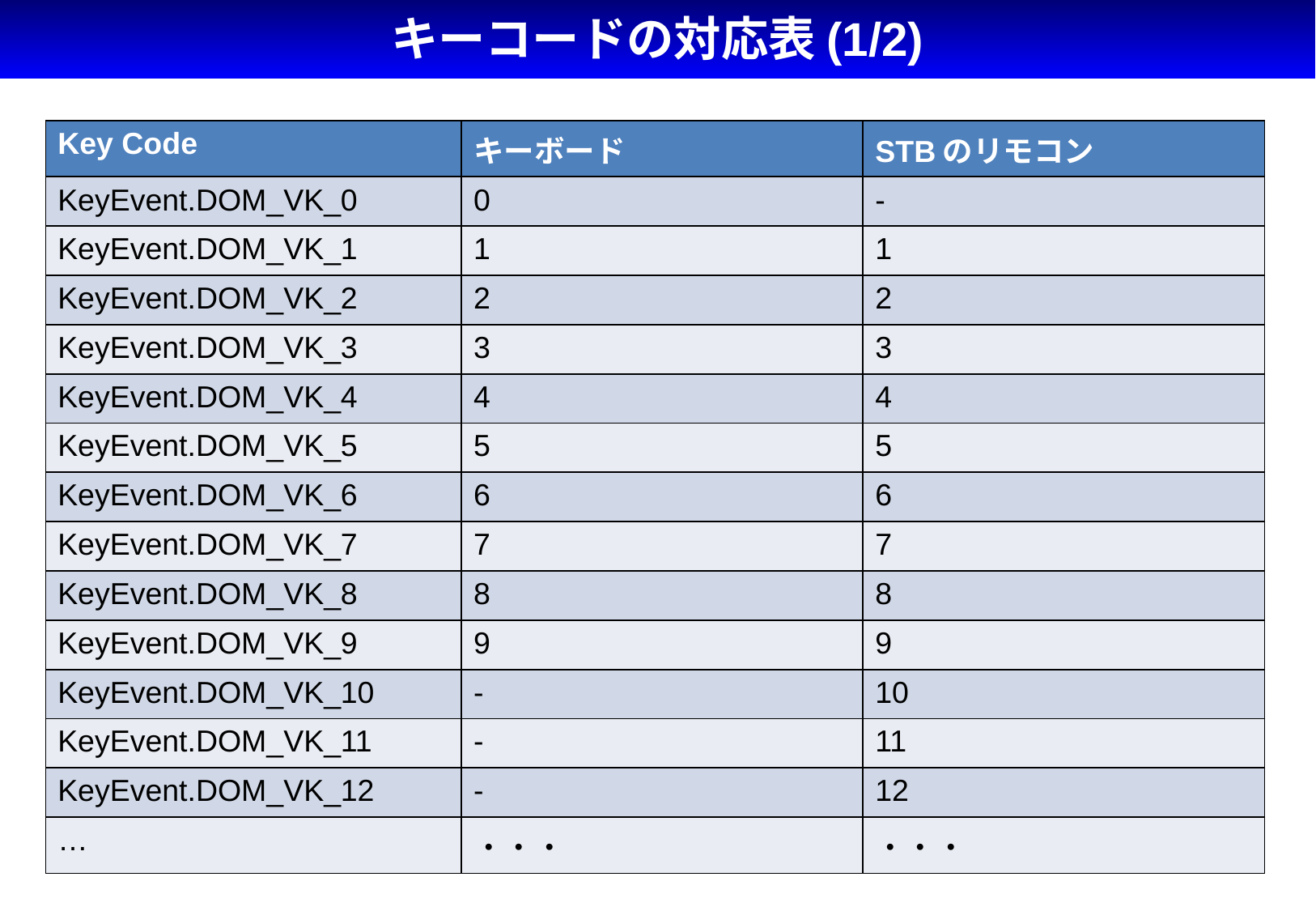

# キーコードの対応表(1/2)
| Key Code | キーボード | STBのリモコン |
| --- | --- | --- |
| KeyEvent.DOM\_VK\_0 | 0 | - |
| KeyEvent.DOM\_VK\_1 | 1 | 1 |
| KeyEvent.DOM\_VK\_2 | 2 | 2 |
| KeyEvent.DOM\_VK\_3 | 3 | 3 |
| KeyEvent.DOM\_VK\_4 | 4 | 4 |
| KeyEvent.DOM\_VK\_5 | 5 | 5 |
| KeyEvent.DOM\_VK\_6 | 6 | 6 |
| KeyEvent.DOM\_VK\_7 | 7 | 7 |
| KeyEvent.DOM\_VK\_8 | 8 | 8 |
| KeyEvent.DOM\_VK\_9 | 9 | 9 |
| KeyEvent.DOM\_VK\_10 | - | 10 |
| KeyEvent.DOM\_VK\_11 | - | 11 |
| KeyEvent.DOM\_VK\_12 | - | 12 |
| … | ・・・ | ・・・ |